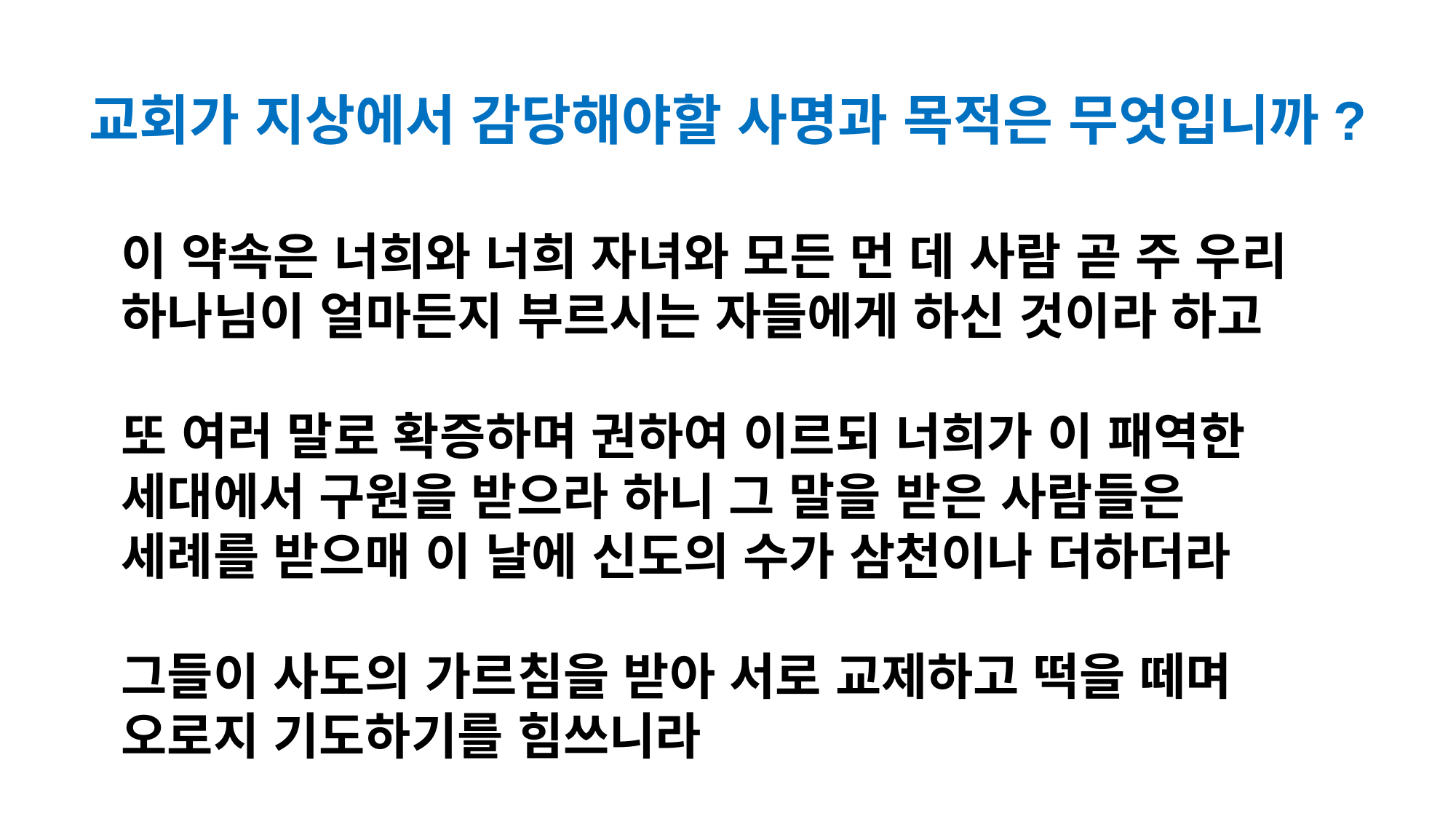

# 교회가 지상에서 감당해야할 사명과 목적은 무엇입니까?
이 약속은 너희와 너희 자녀와 모든 먼 데 사람 곧 주 우리 하나님이 얼마든지 부르시는 자들에게 하신 것이라 하고

또 여러 말로 확증하며 권하여 이르되 너희가 이 패역한 세대에서 구원을 받으라 하니 그 말을 받은 사람들은 세례를 받으매 이 날에 신도의 수가 삼천이나 더하더라

그들이 사도의 가르침을 받아 서로 교제하고 떡을 떼며 오로지 기도하기를 힘쓰니라